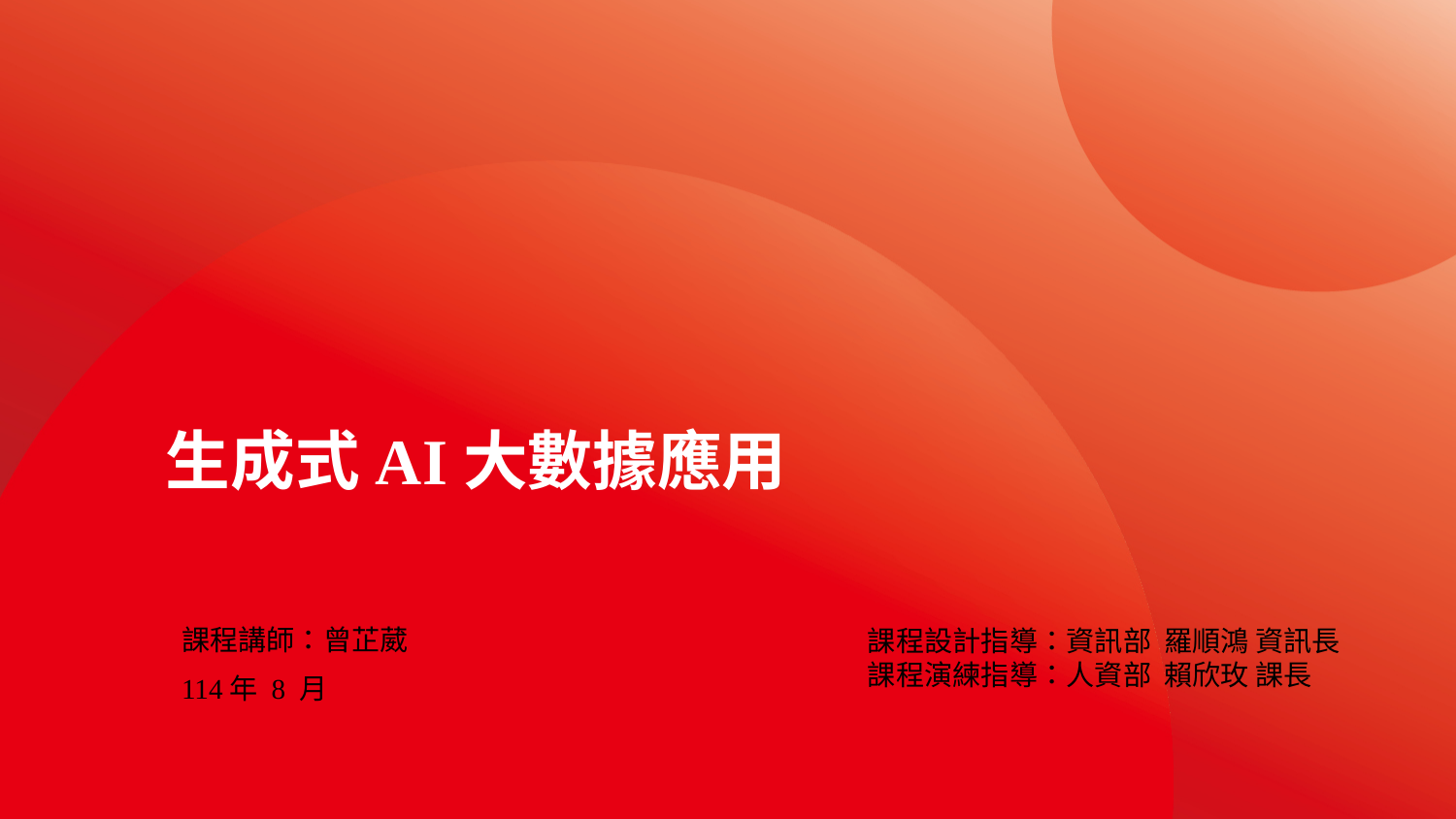

# 生成式AI大數據應用
課程講師：曾芷葳
114年 8 月
課程設計指導：資訊部  羅順鴻 資訊長
課程演練指導：人資部  賴欣玫 課長